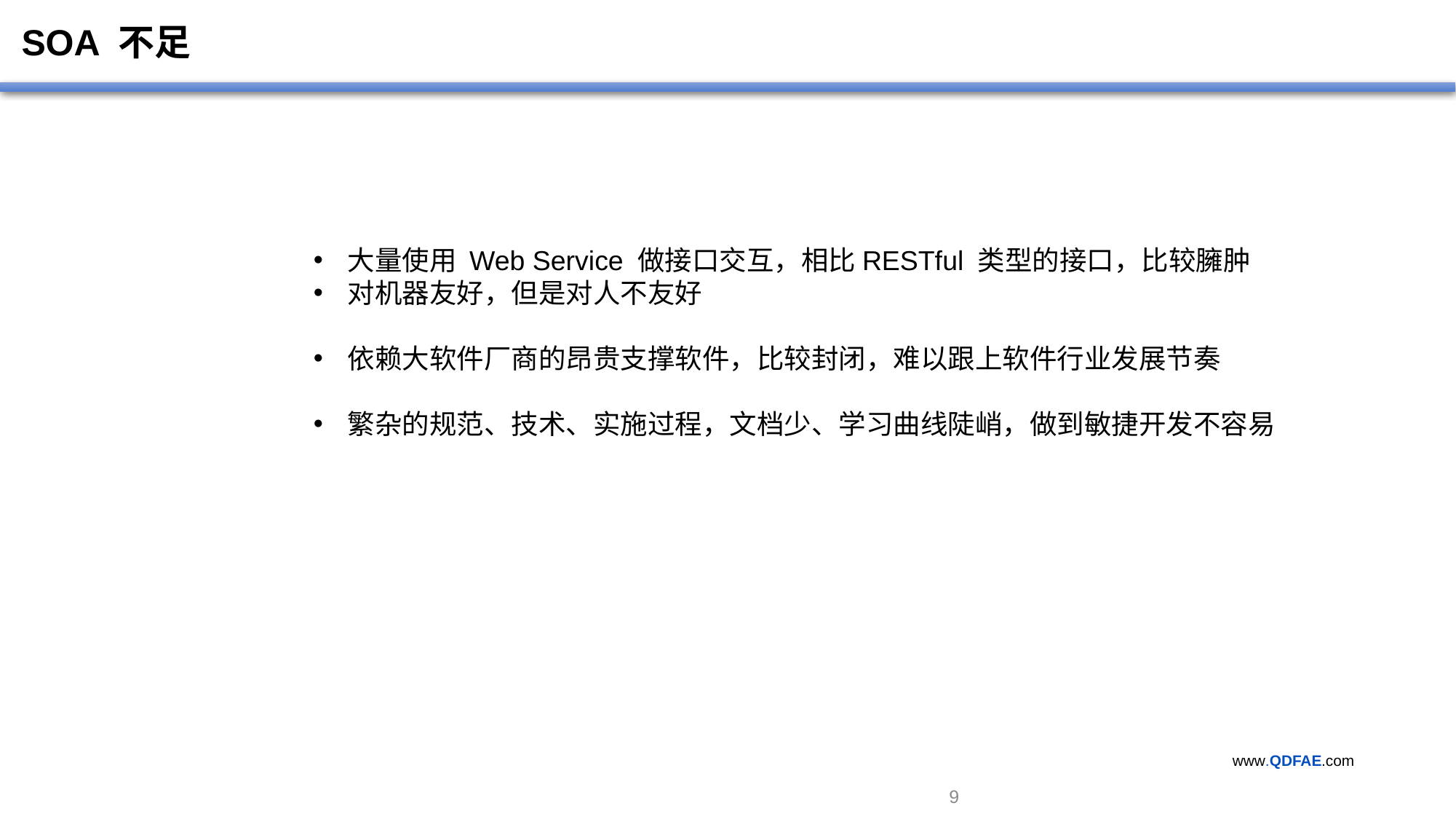

SOA 不足
大量使用 Web Service 做接口交互，相比RESTful 类型的接口，比较臃肿
对机器友好，但是对人不友好

依赖大软件厂商的昂贵支撑软件，比较封闭，难以跟上软件行业发展节奏

繁杂的规范、技术、实施过程，文档少、学习曲线陡峭，做到敏捷开发不容易
                   9